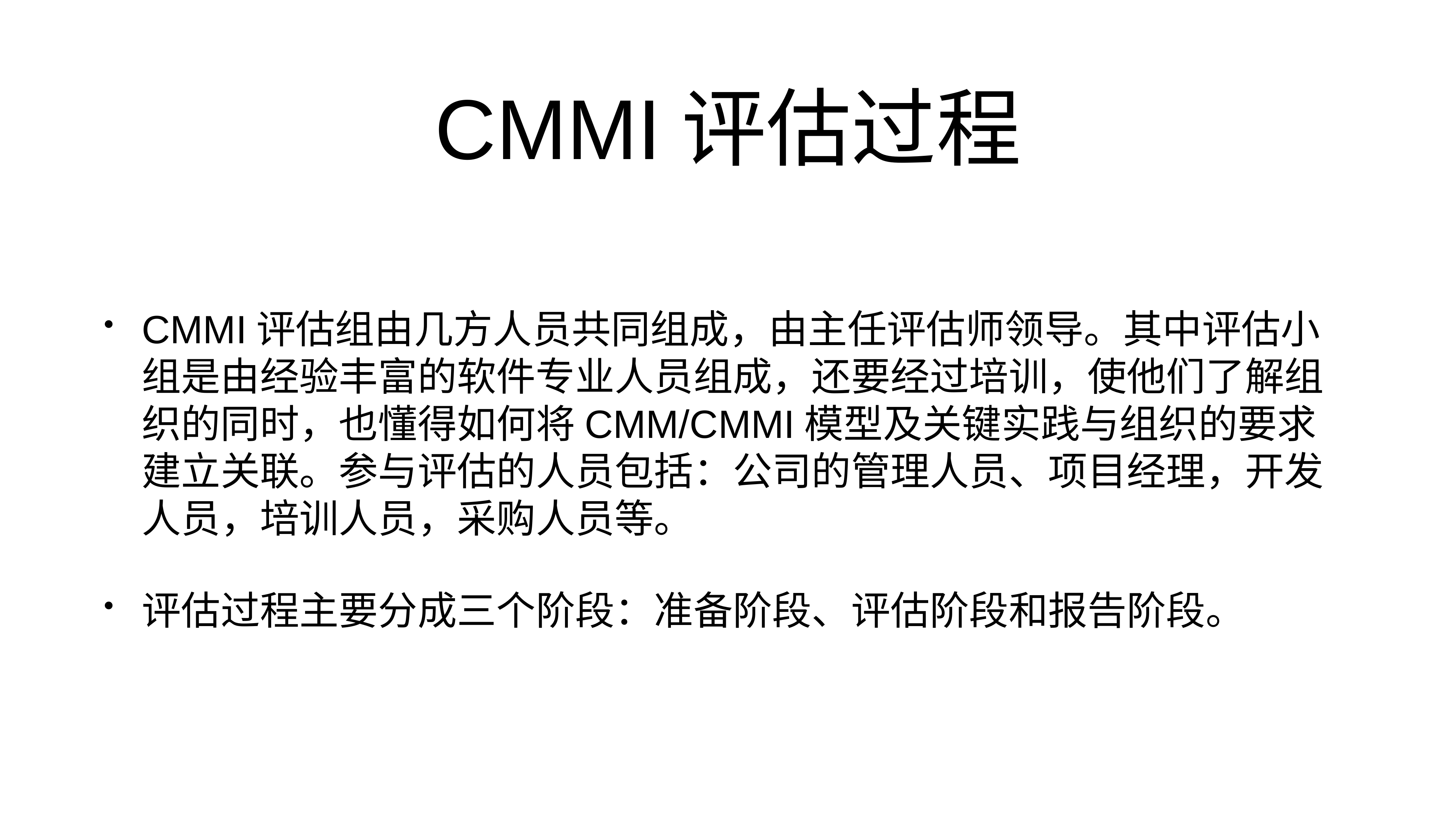

# CMMI评估过程
CMMI评估组由几方人员共同组成，由主任评估师领导。其中评估小组是由经验丰富的软件专业人员组成，还要经过培训，使他们了解组织的同时，也懂得如何将CMM/CMMI模型及关键实践与组织的要求建立关联。参与评估的人员包括：公司的管理人员、项目经理，开发人员，培训人员，采购人员等。
评估过程主要分成三个阶段：准备阶段、评估阶段和报告阶段。